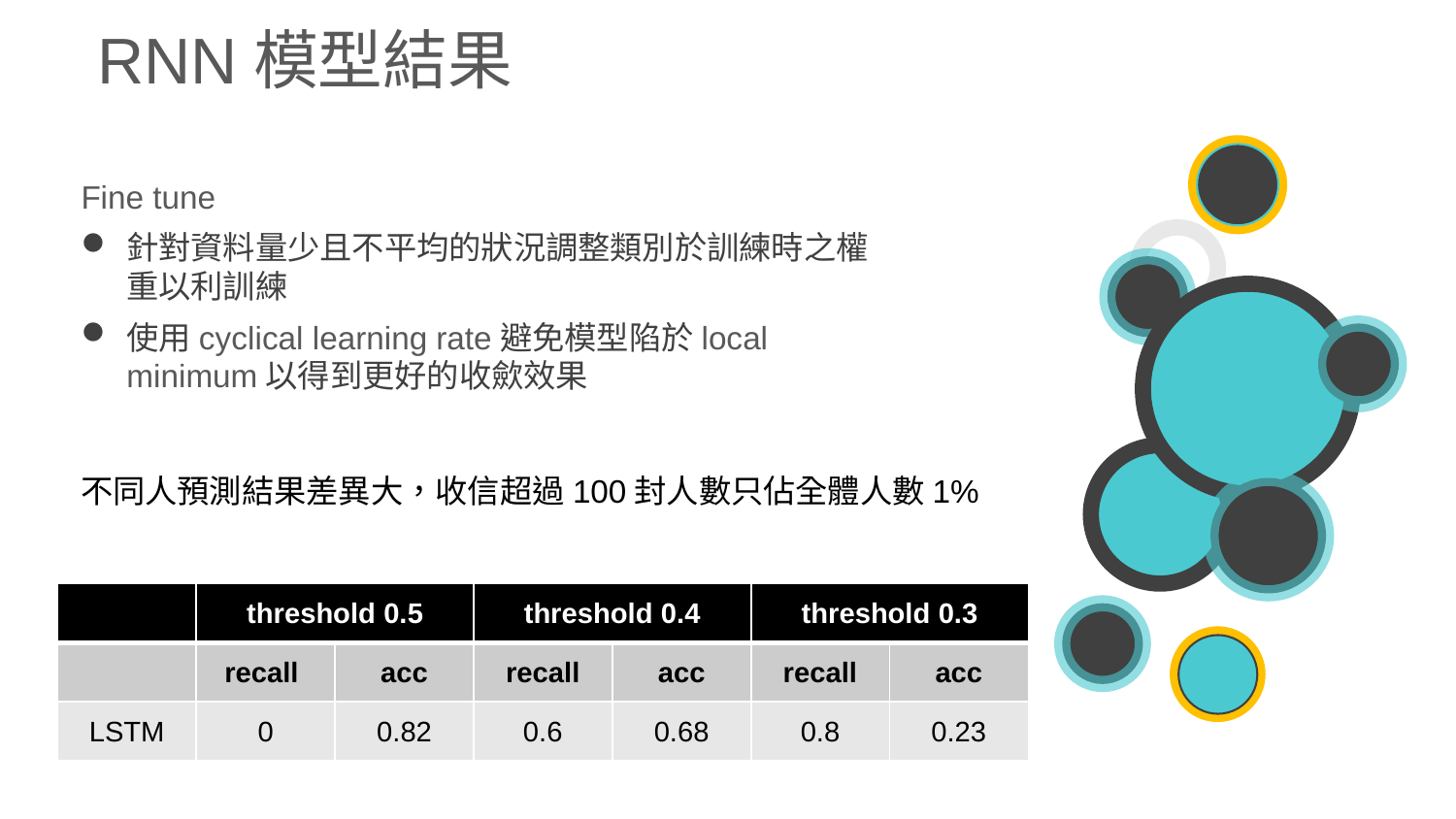

RNN模型結果

Fine tune
針對資料量少且不平均的狀況調整類別於訓練時之權重以利訓練
使用cyclical learning rate避免模型陷於local minimum以得到更好的收歛效果
不同人預測結果差異大，收信超過100封人數只佔全體人數1%
|  | threshold 0.5 |  | threshold 0.4 |  | threshold 0.3 |  |
| --- | --- | --- | --- | --- | --- | --- |
|  | recall | acc | recall | acc | recall | acc |
| LSTM | 0 | 0.82 | 0.6 | 0.68 | 0.8 | 0.23 |